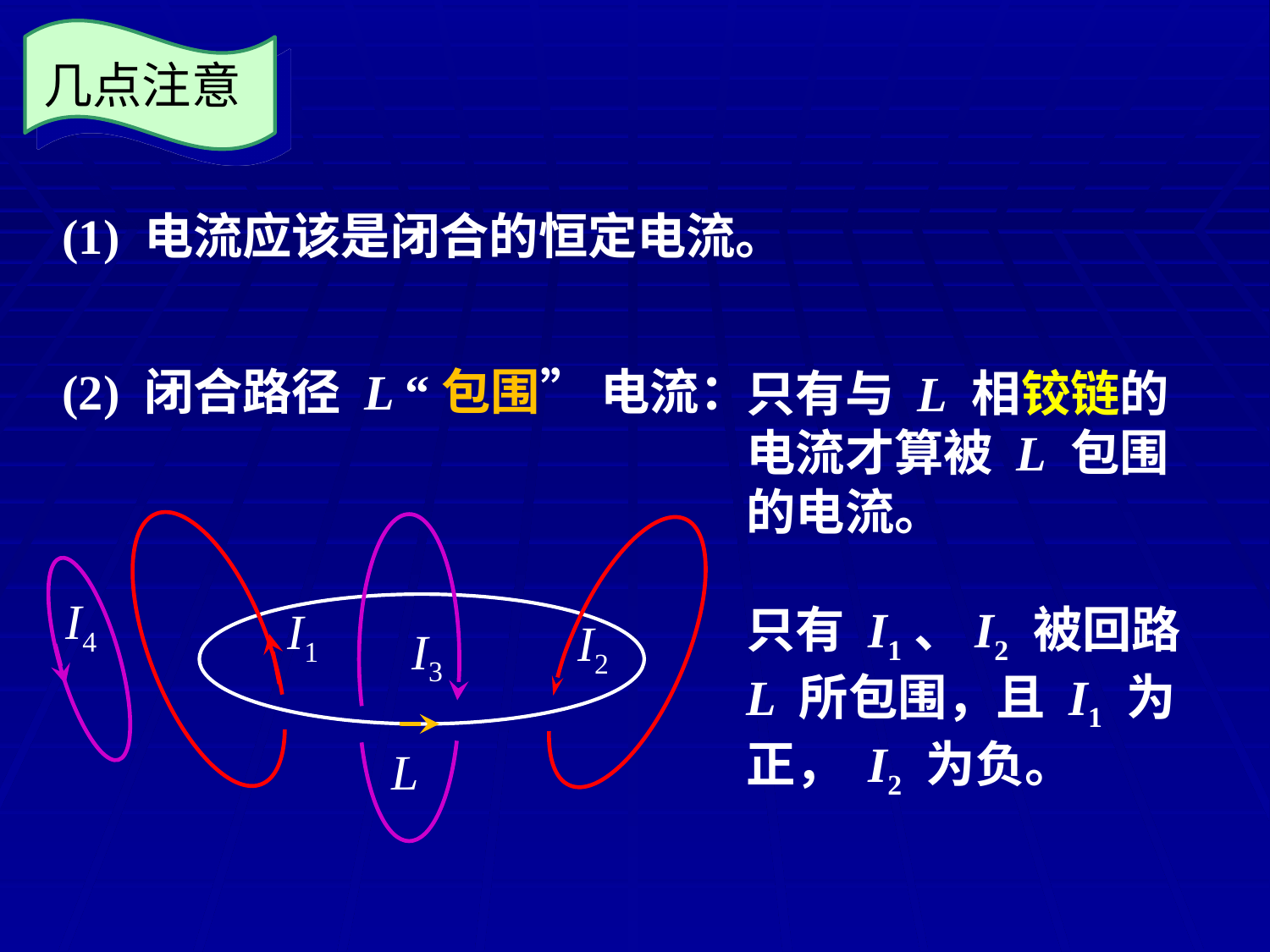

几点注意
(1) 电流应该是闭合的恒定电流。
(2) 闭合路径 L “包围” 电流：
只有与 L 相铰链的电流才算被 L 包围的电流。

I4

L
I1
I2
I3
只有 I1、I2 被回路L 所包围，且 I1 为正， I2 为负。